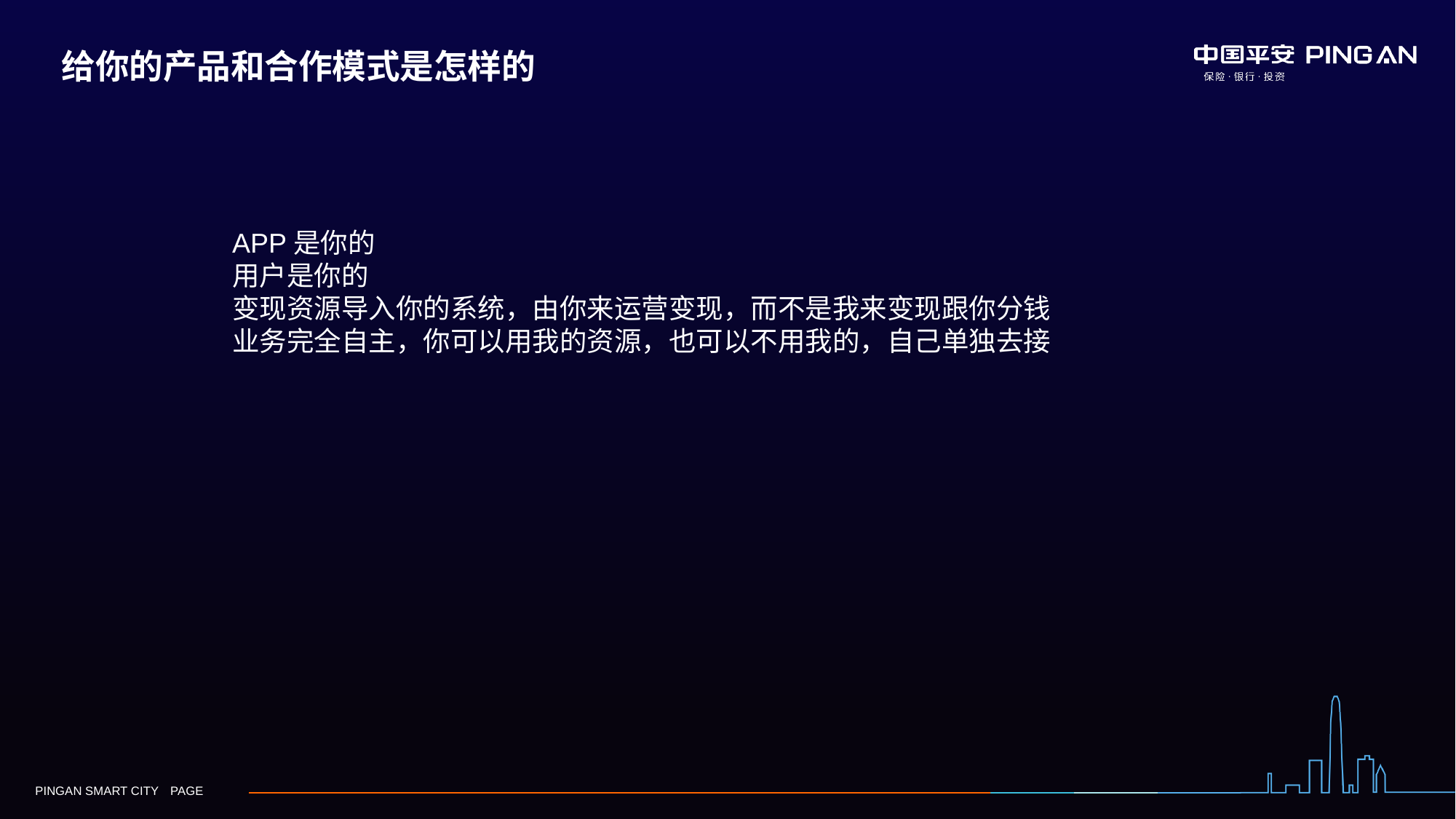

给你的产品和合作模式是怎样的
APP是你的
用户是你的
变现资源导入你的系统，由你来运营变现，而不是我来变现跟你分钱
业务完全自主，你可以用我的资源，也可以不用我的，自己单独去接